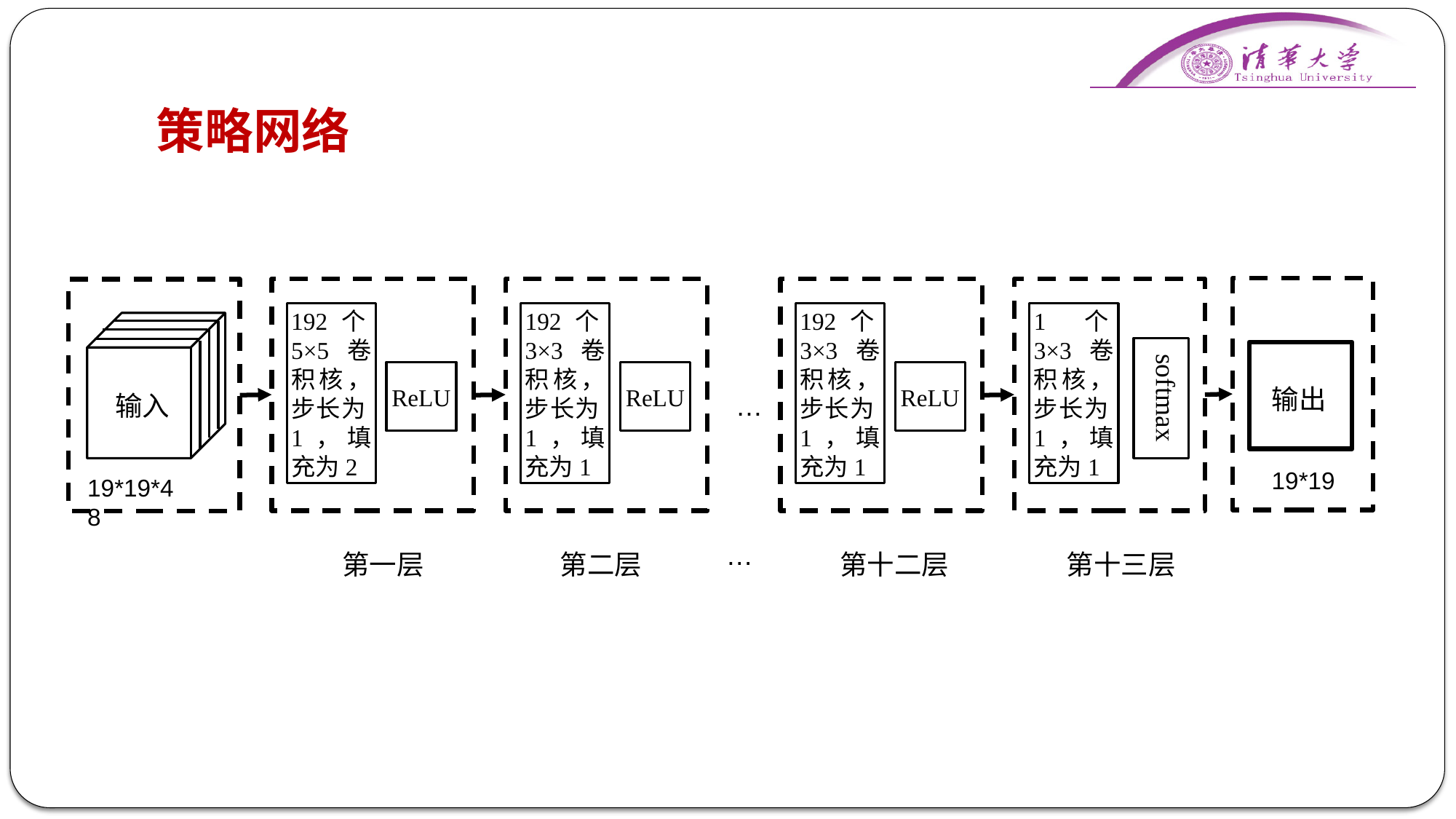

# 策略网络

192个5×5卷积核，步长为1，填充为2
192个3×3卷积核，步长为1，填充为1
192个3×3卷积核，步长为1，填充为1
1个3×3卷积核，步长为1，填充为1

softmax

ReLU
ReLU
ReLU
输出
输入
…
19*19
19*19*48
…
第一层                      第二层                                第十二层                   第十三层